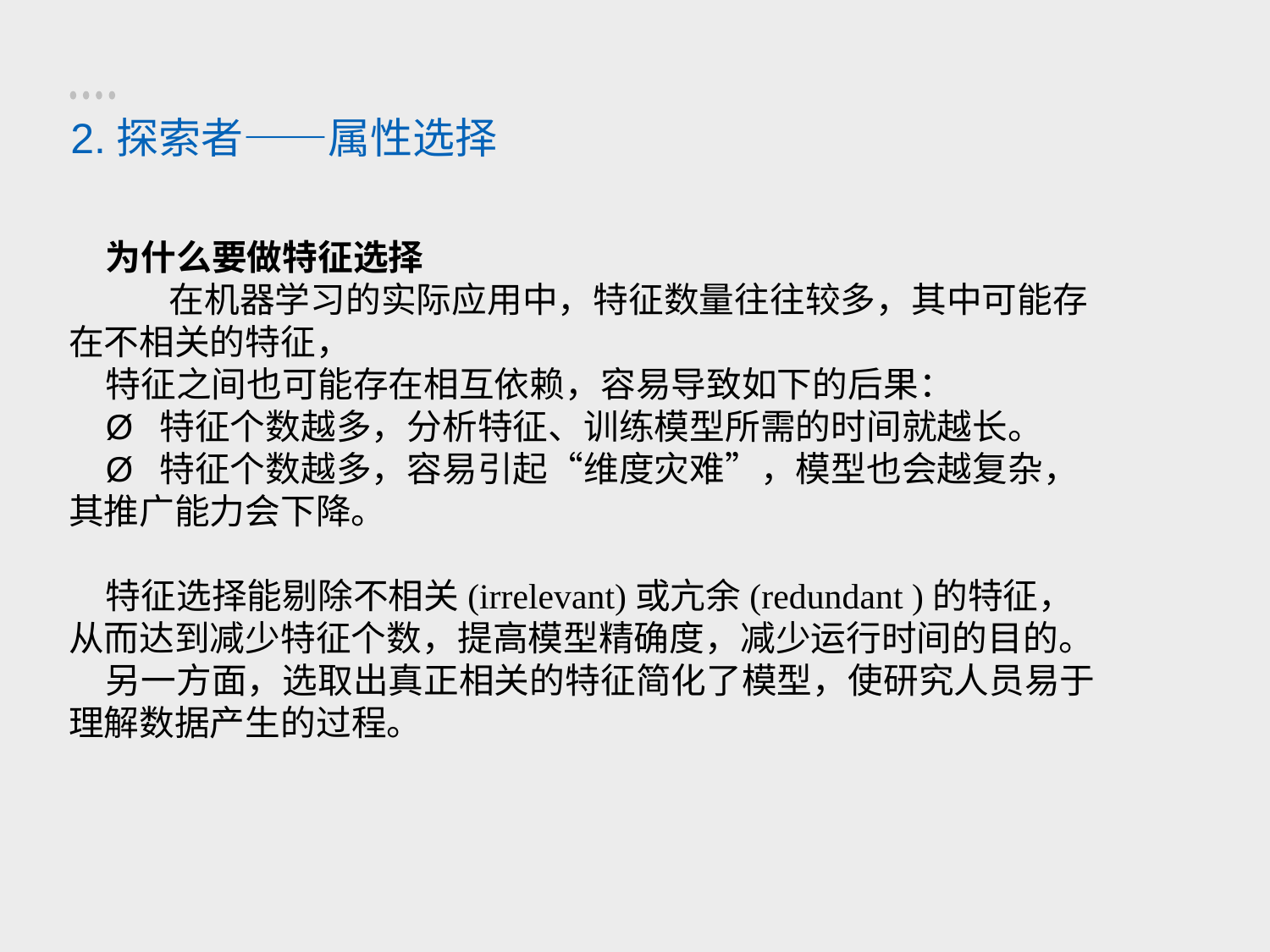

2.探索者——属性选择
为什么要做特征选择
       在机器学习的实际应用中，特征数量往往较多，其中可能存在不相关的特征，
特征之间也可能存在相互依赖，容易导致如下的后果：
Ø  特征个数越多，分析特征、训练模型所需的时间就越长。
Ø  特征个数越多，容易引起“维度灾难”，模型也会越复杂，其推广能力会下降。

特征选择能剔除不相关(irrelevant)或亢余(redundant )的特征，从而达到减少特征个数，提高模型精确度，减少运行时间的目的。
另一方面，选取出真正相关的特征简化了模型，使研究人员易于理解数据产生的过程。